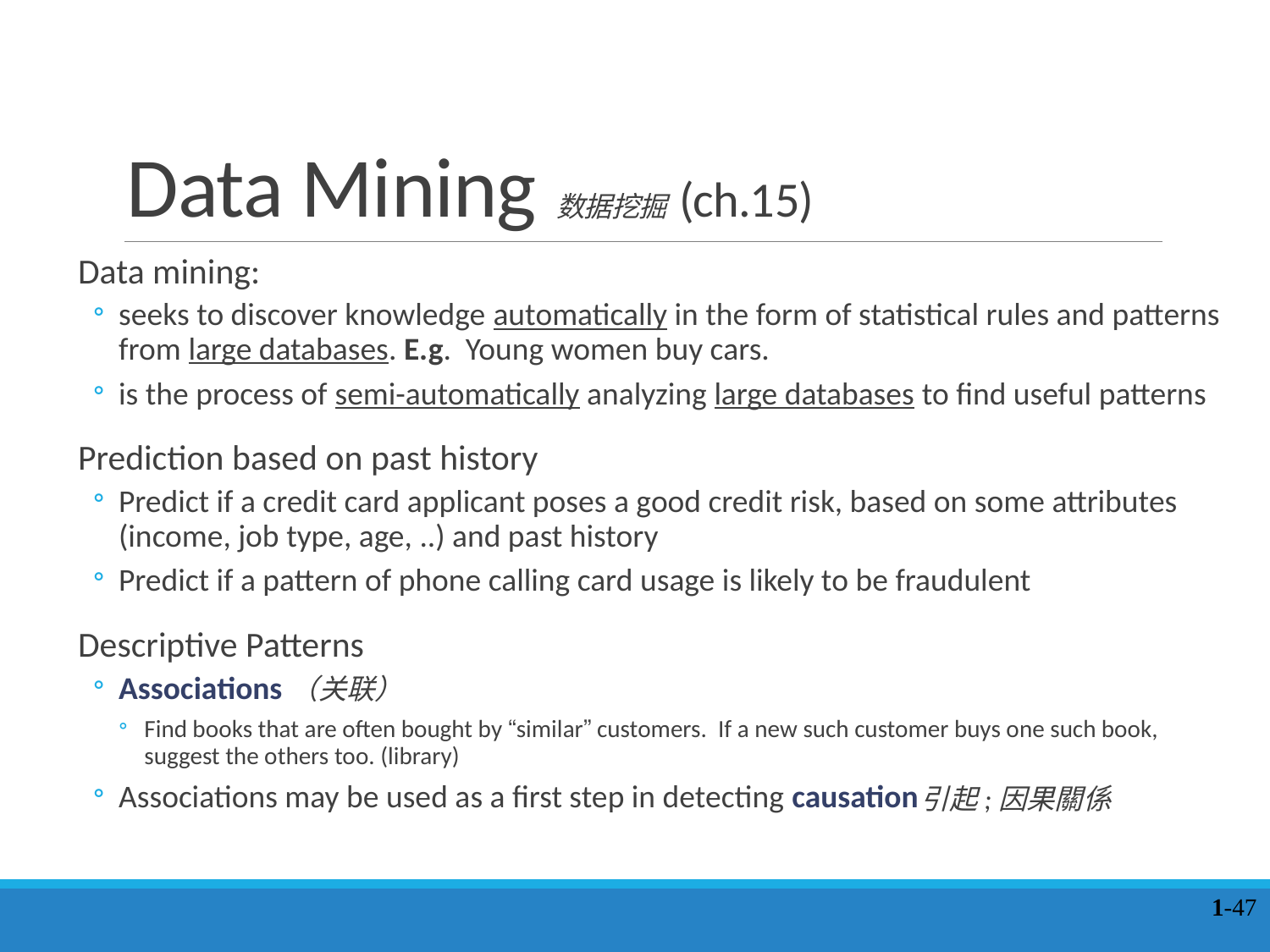

# Data Mining数据挖掘 (ch.15)
Data mining:
seeks to discover knowledge automatically in the form of statistical rules and patterns from large databases. E.g.  Young women buy cars.
is the process of semi-automatically analyzing large databases to find useful patterns
Prediction based on past history
Predict if a credit card applicant poses a good credit risk, based on some attributes (income, job type, age, ..) and past history
Predict if a pattern of phone calling card usage is likely to be fraudulent
Descriptive Patterns
Associations（关联）
Find books that are often bought by “similar” customers.  If a new such customer buys one such book, suggest the others too. (library)
Associations may be used as a first step in detecting causation

引起;因果關係
1-47